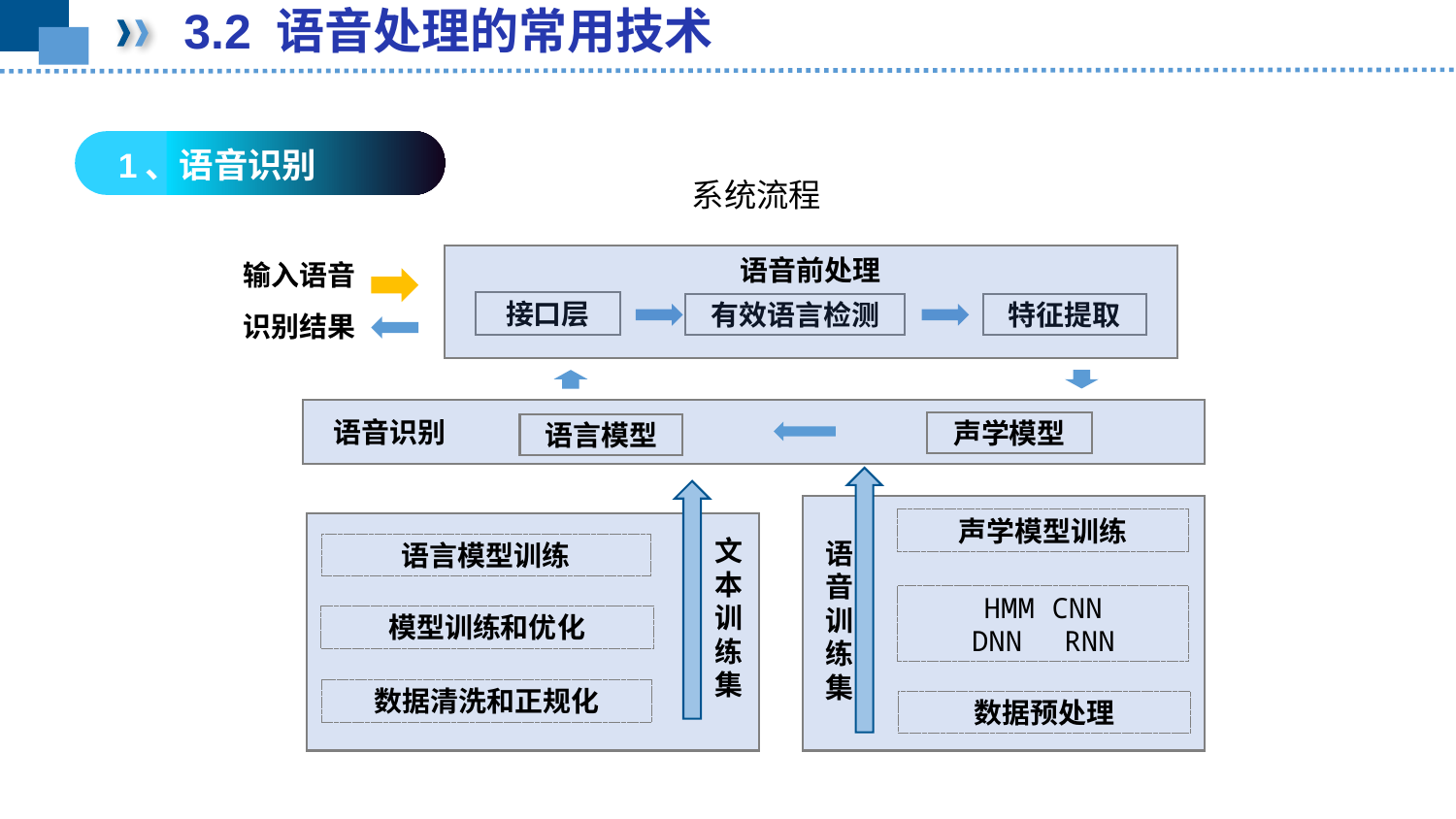

3.2 语音处理的常用技术

1、语音识别
系统流程
语音前处理
输入语音

接口层
特征提取
有效语言检测
识别结果

语音识别

声学模型
语言模型

声学模型训练
语音训练集
数据预处理

文本训练集
语言模型训练
模型训练和优化
数据清洗和正规化

HMM CNN
DNN　RNN